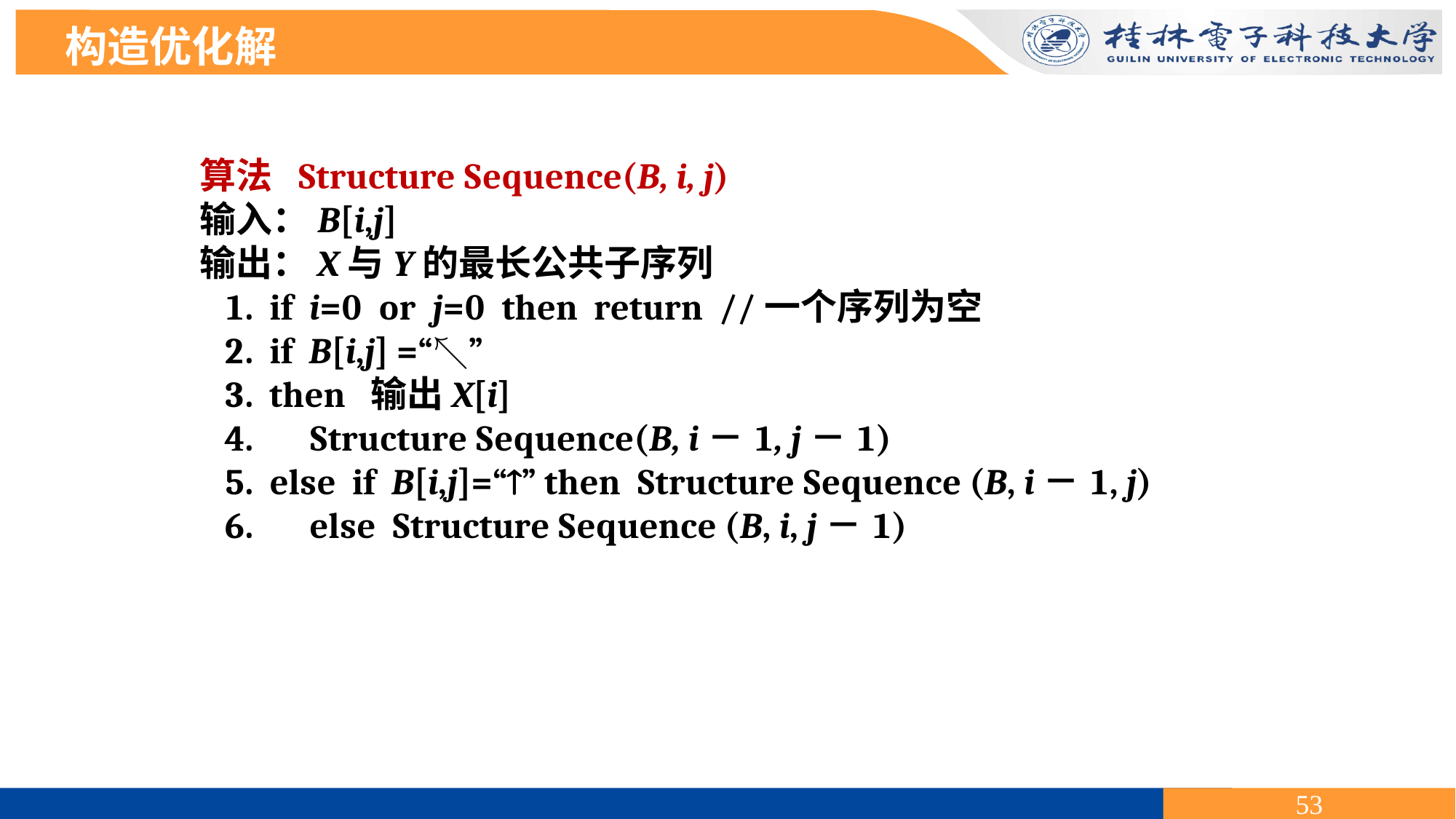

构造优化解
算法  Structure Sequence(B, i, j)
输入：B[i,j]
输出：X与Y的最长公共子序列
   1.  if  i=0  or  j=0  then  return  //一个序列为空
   2.  if  B[i,j] =“↖”
   3.  then  输出X[i]
   4.       Structure Sequence(B, i－1, j－1)
   5.  else  if  B[i,j]=“↑” then  Structure Sequence (B, i－1, j)
   6.       else  Structure Sequence (B, i, j－1)